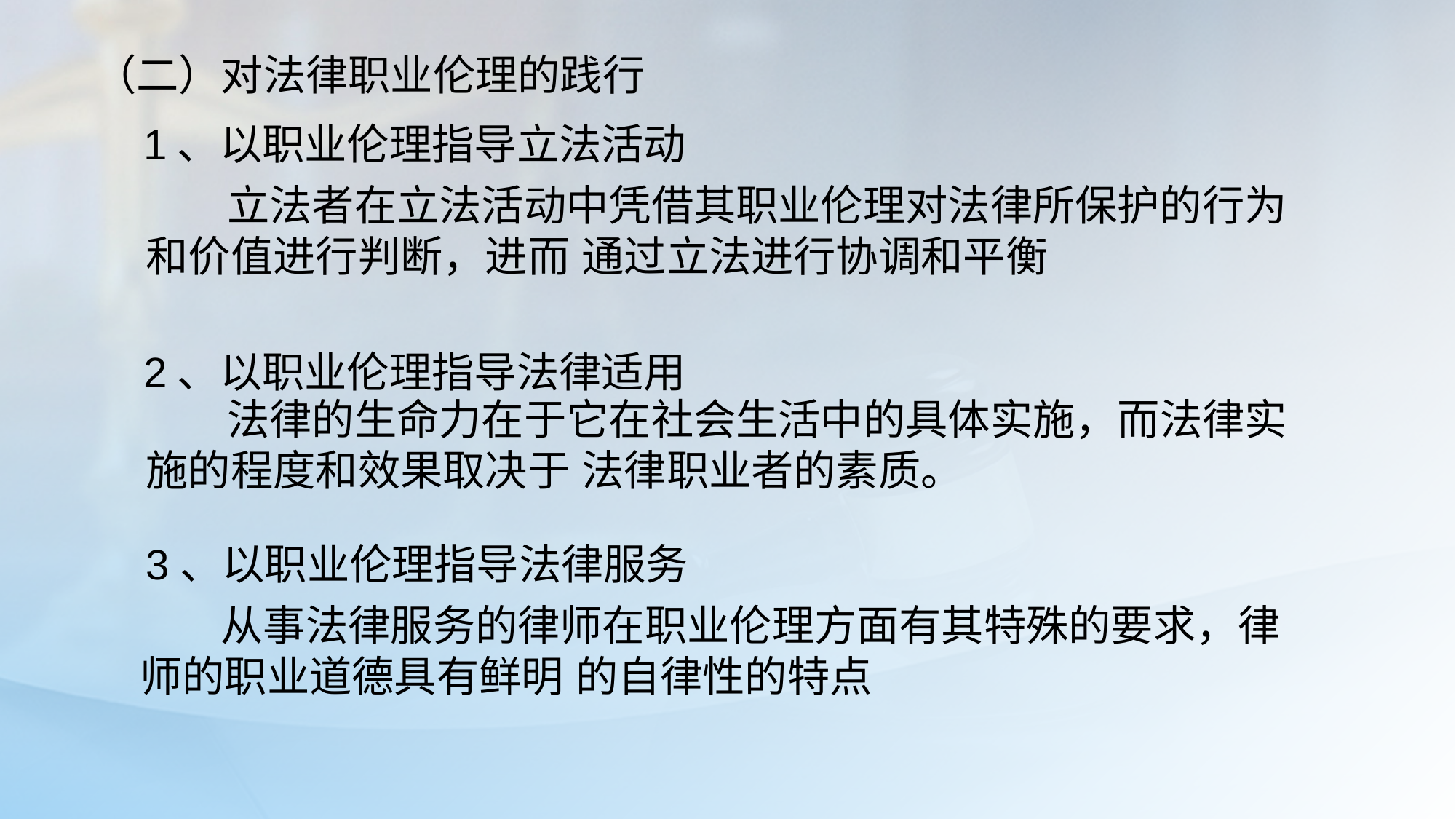

（二）对法律职业伦理的践行
1、以职业伦理指导立法活动
      立法者在立法活动中凭借其职业伦理对法律所保护的行为和价值进行判断，进而 通过立法进行协调和平衡
2、以职业伦理指导法律适用
      法律的生命力在于它在社会生活中的具体实施，而法律实施的程度和效果取决于 法律职业者的素质。
3、以职业伦理指导法律服务
      从事法律服务的律师在职业伦理方面有其特殊的要求，律师的职业道德具有鲜明 的自律性的特点